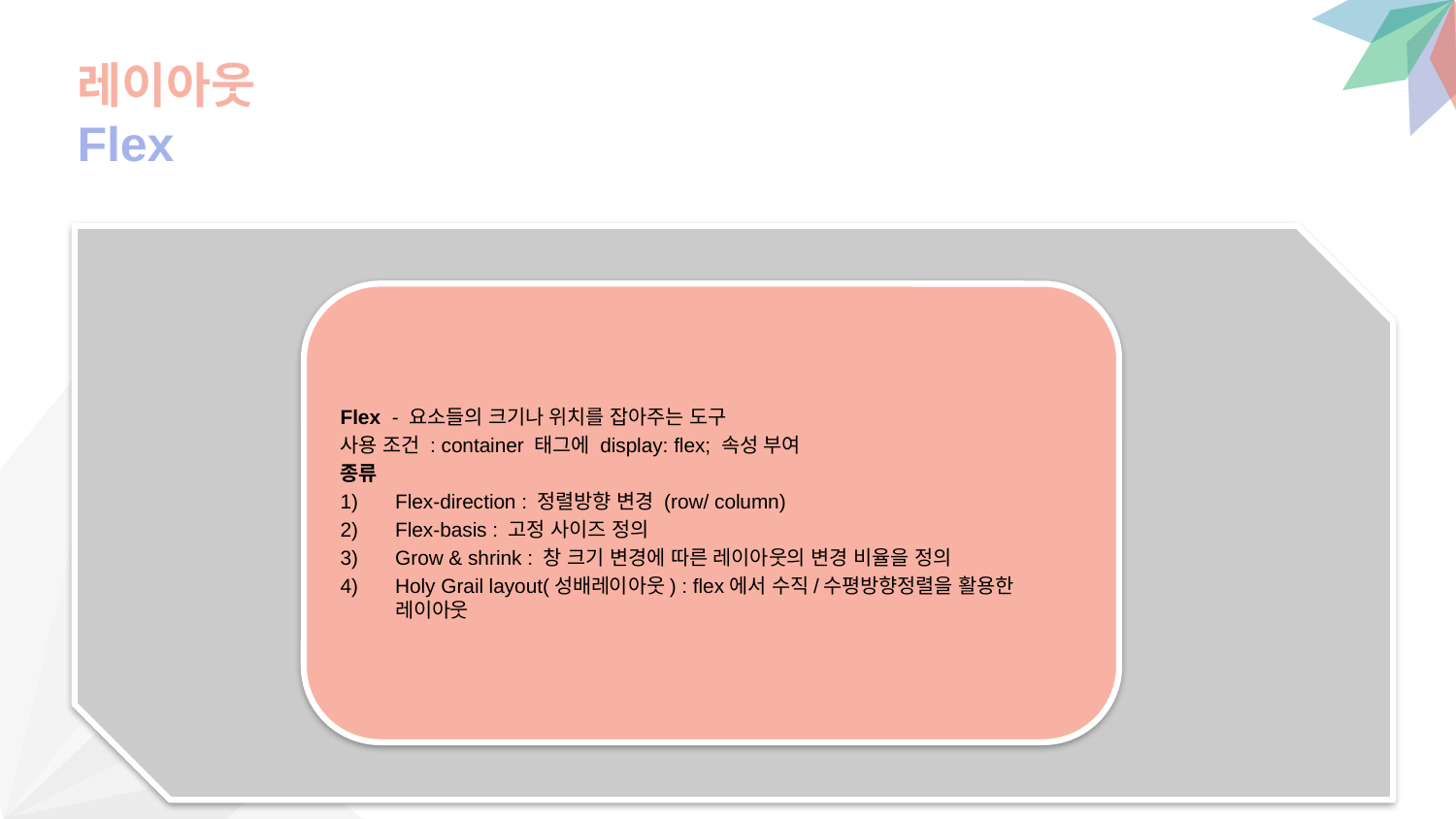

레이아웃
Flex

Flex  - 요소들의 크기나 위치를 잡아주는 도구
사용 조건 : container 태그에 display: flex; 속성 부여
종류
Flex-direction : 정렬방향 변경 (row/ column)
Flex-basis : 고정 사이즈 정의
Grow & shrink : 창 크기 변경에 따른 레이아웃의 변경 비율을 정의
Holy Grail layout(성배레이아웃) : flex에서 수직/수평방향정렬을 활용한 레이아웃